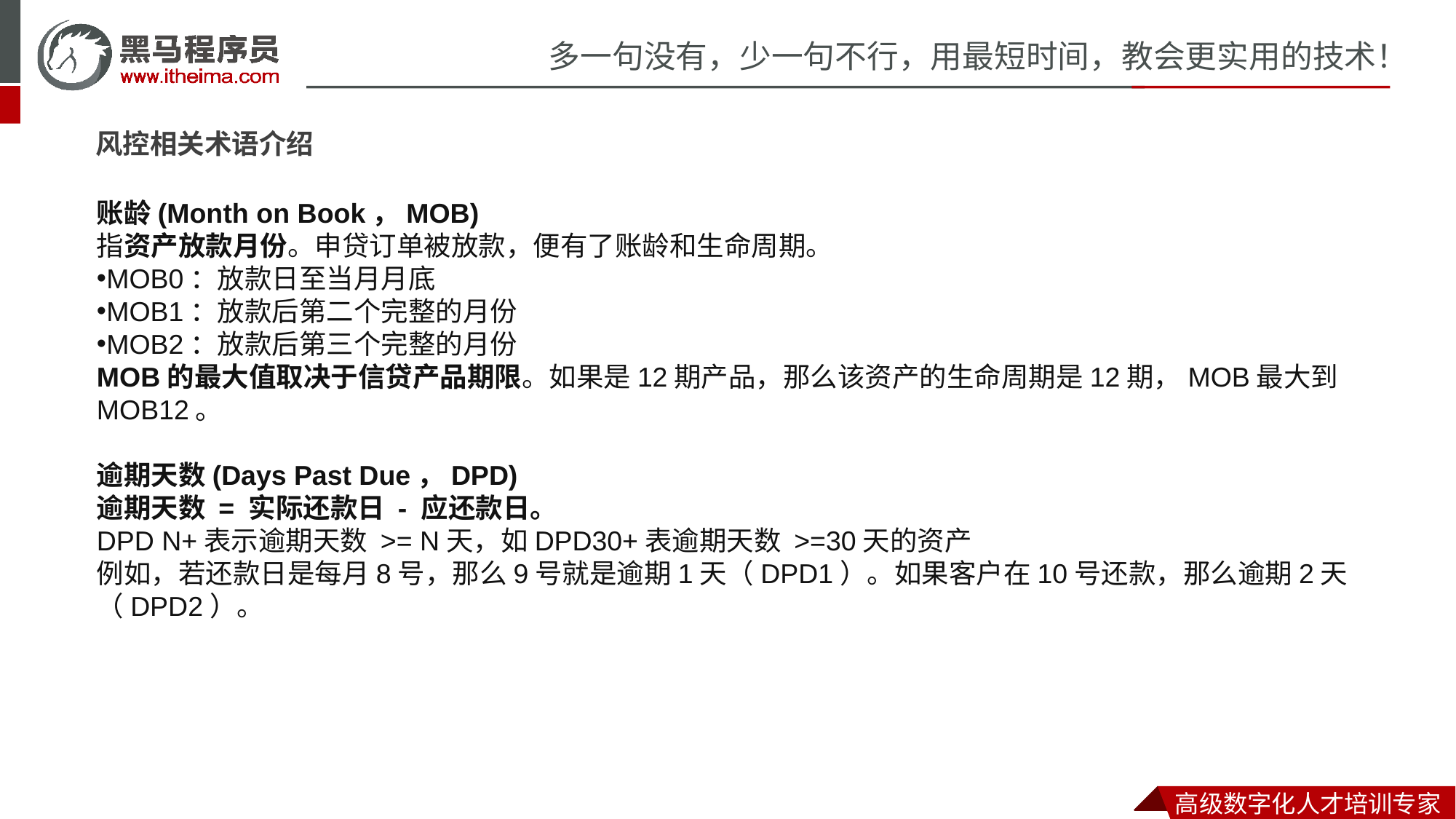

风控相关术语介绍
账龄(Month on Book，MOB)
指资产放款月份。申贷订单被放款，便有了账龄和生命周期。
MOB0：放款日至当月月底
MOB1：放款后第二个完整的月份
MOB2：放款后第三个完整的月份
MOB的最大值取决于信贷产品期限。如果是12期产品，那么该资产的生命周期是12期，MOB最大到MOB12。

逾期天数(Days Past Due，DPD)
逾期天数 = 实际还款日 - 应还款日。
DPD N+表示逾期天数 >= N天，如DPD30+表逾期天数 >=30天的资产
例如，若还款日是每月8号，那么9号就是逾期1天（DPD1）。如果客户在10号还款，那么逾期2天（DPD2）。